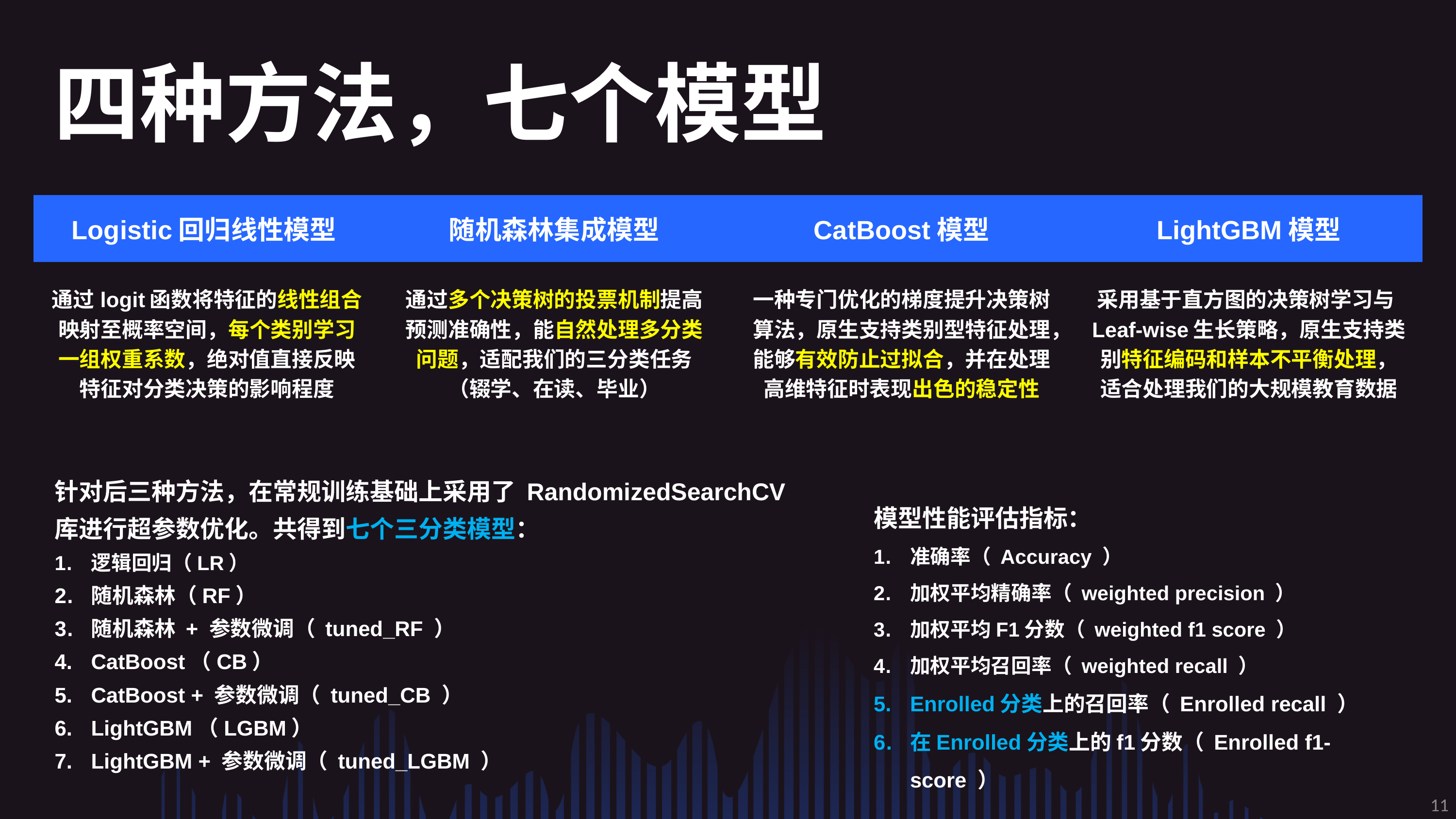

四种方法，七个模型
| Logistic回归线性模型 | 随机森林集成模型 | CatBoost模型 | LightGBM模型 |
| --- | --- | --- | --- |
| 通过logit函数将特征的线性组合映射至概率空间，每个类别学习一组权重系数，绝对值直接反映特征对分类决策的影响程度 | 通过多个决策树的投票机制提高预测准确性，能自然处理多分类问题，适配我们的三分类任务（辍学、在读、毕业） | 一种专门优化的梯度提升决策树算法，原生支持类别型特征处理，能够有效防止过拟合，并在处理高维特征时表现出色的稳定性 | 采用基于直方图的决策树学习与Leaf-wise生长策略，原生支持类别特征编码和样本不平衡处理，适合处理我们的大规模教育数据 |
针对后三种方法，在常规训练基础上采用了 RandomizedSearchCV 库进行超参数优化。共得到七个三分类模型：
逻辑回归（LR）
随机森林（RF）
随机森林 + 参数微调（ tuned_RF ）
CatBoost（CB）
CatBoost + 参数微调（ tuned_CB ）
LightGBM（LGBM）
LightGBM + 参数微调（ tuned_LGBM ）
模型性能评估指标：
准确率（ Accuracy ）
加权平均精确率（ weighted precision ）
加权平均F1分数（ weighted f1 score ）
加权平均召回率（ weighted recall ）
Enrolled分类上的召回率（ Enrolled recall ）
在Enrolled分类上的f1分数（ Enrolled f1-score ）

11